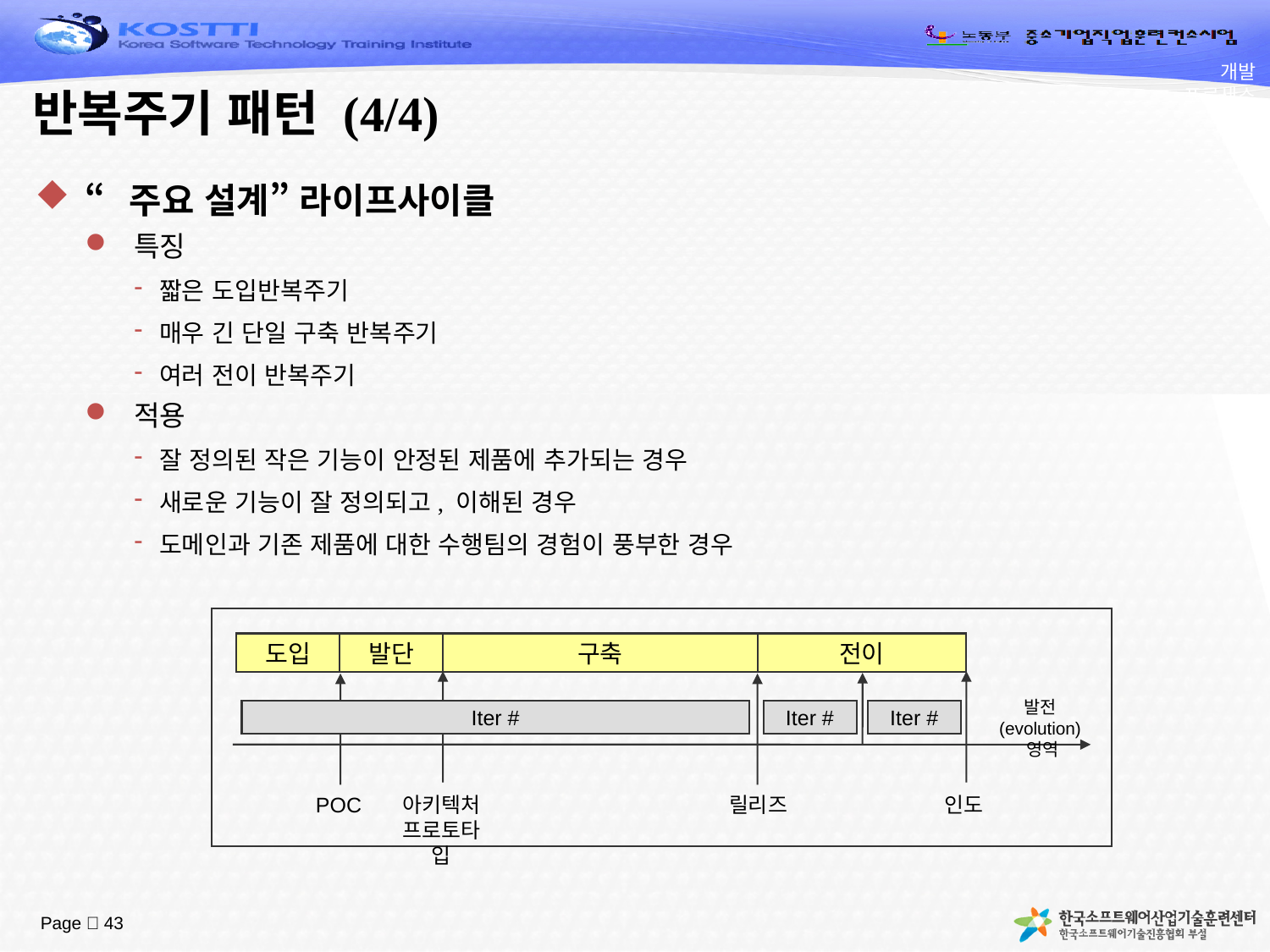

개발 프로세스
# 반복주기 패턴 (4/4)
“주요 설계” 라이프사이클
특징
짧은 도입반복주기
매우 긴 단일 구축 반복주기
여러 전이 반복주기
적용
잘 정의된 작은 기능이 안정된 제품에 추가되는 경우
새로운 기능이 잘 정의되고, 이해된 경우
도메인과 기존 제품에 대한 수행팀의 경험이 풍부한 경우

도입
발단
구축
전이

발전(evolution)영역
Iter #
Iter #
Iter #

POC
아키텍처 프로토타입
릴리즈
인도